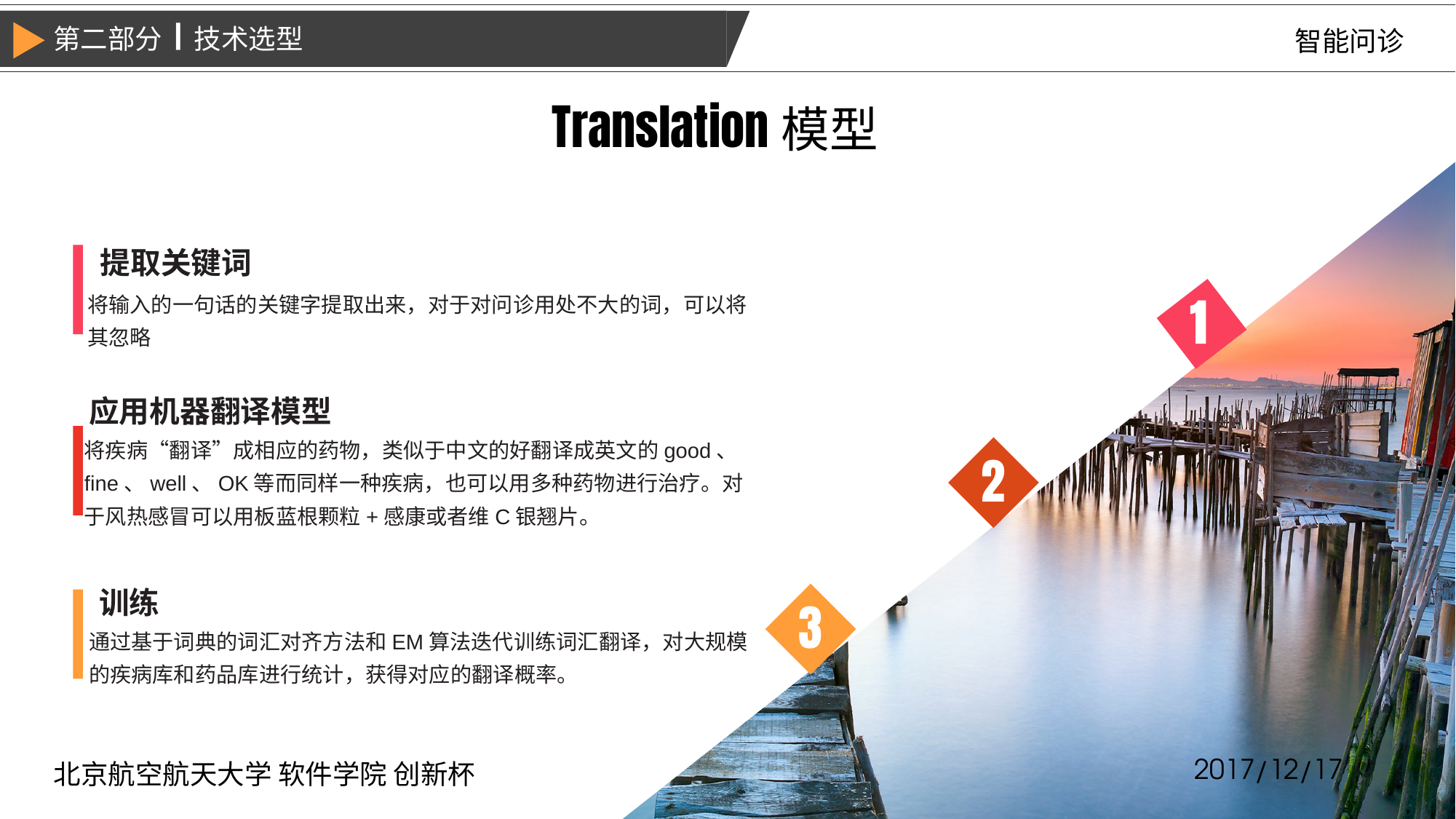

第二部分 | 技术选型
智能问诊

Translation模型

提取关键词

将输入的一句话的关键字提取出来，对于对问诊用处不大的词，可以将其忽略
1
应用机器翻译模型
2
将疾病“翻译”成相应的药物，类似于中文的好翻译成英文的good、fine、well、OK等而同样一种疾病，也可以用多种药物进行治疗。对于风热感冒可以用板蓝根颗粒+感康或者维C银翘片。

2
3
训练
3

通过基于词典的词汇对齐方法和EM算法迭代训练词汇翻译，对大规模的疾病库和药品库进行统计，获得对应的翻译概率。
2017/12/17
北京航空航天大学 软件学院 创新杯